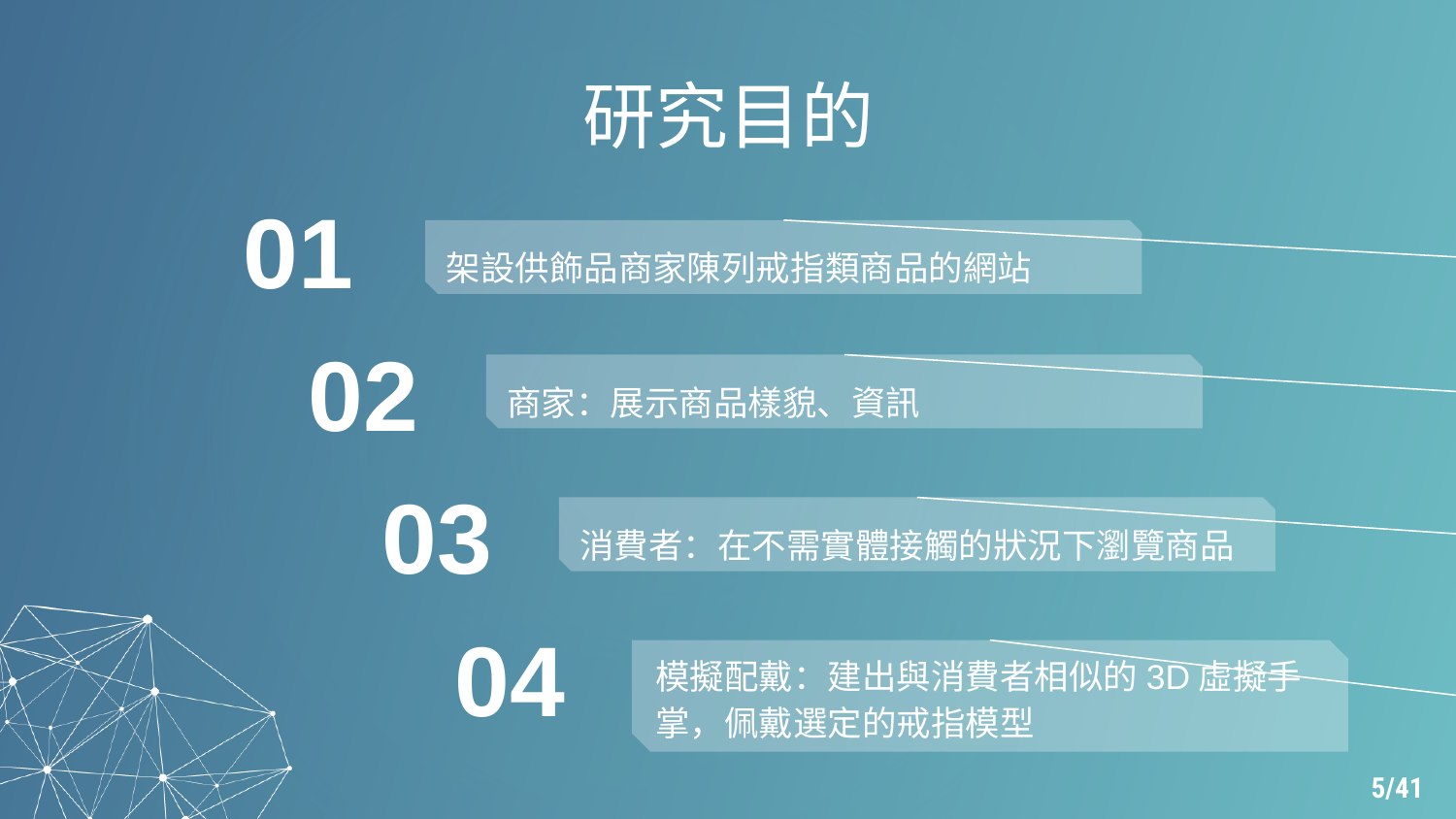

# 研究目的

01
架設供飾品商家陳列戒指類商品的網站
02
商家：展示商品樣貌、資訊
03
消費者：在不需實體接觸的狀況下瀏覽商品
04
模擬配戴：建出與消費者相似的3D虛擬手掌，佩戴選定的戒指模型
5/41